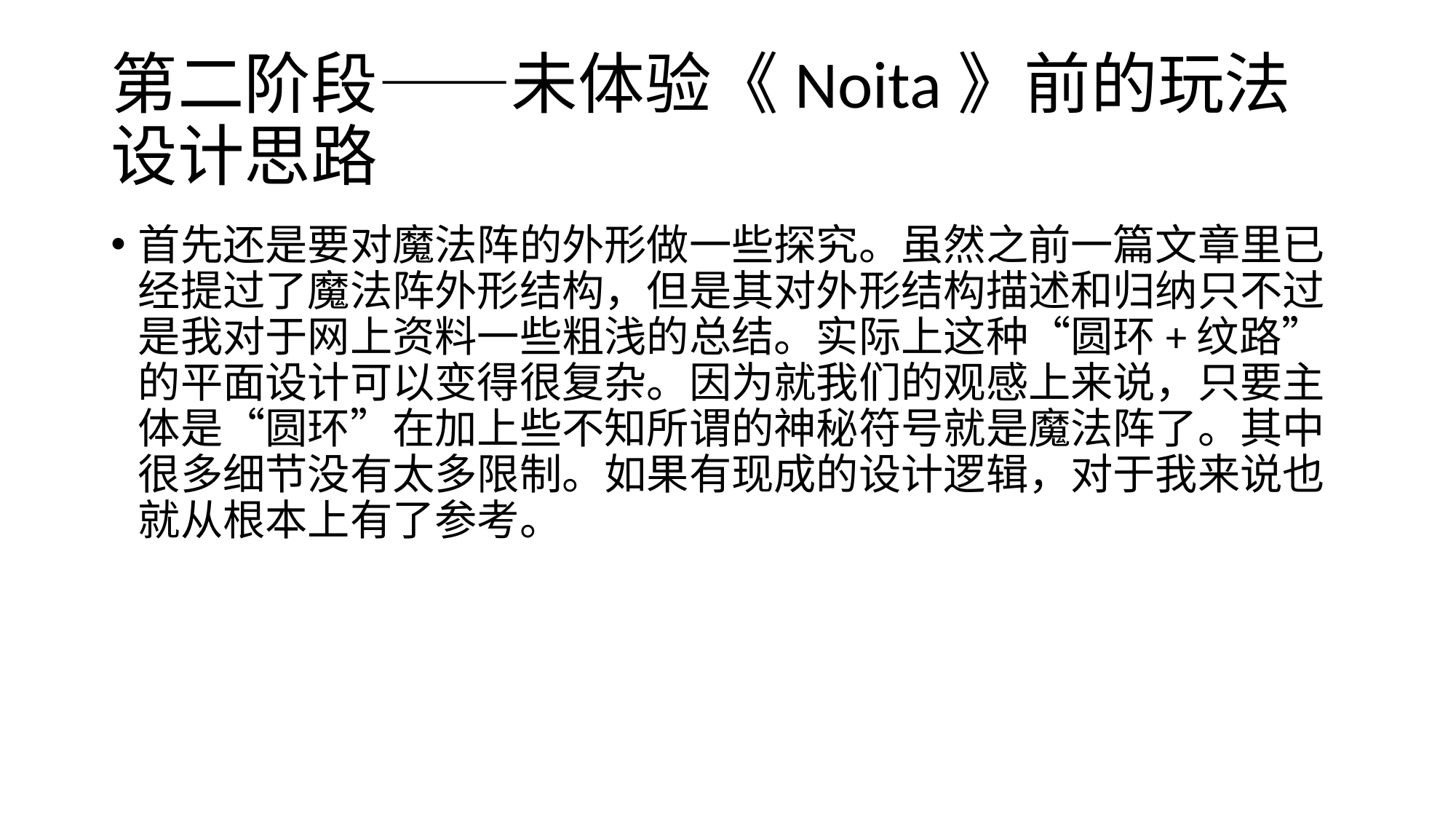

# 第二阶段——未体验《Noita》前的玩法设计思路
首先还是要对魔法阵的外形做一些探究。虽然之前一篇文章里已经提过了魔法阵外形结构，但是其对外形结构描述和归纳只不过是我对于网上资料一些粗浅的总结。实际上这种“圆环+纹路”的平面设计可以变得很复杂。因为就我们的观感上来说，只要主体是“圆环”在加上些不知所谓的神秘符号就是魔法阵了。其中很多细节没有太多限制。如果有现成的设计逻辑，对于我来说也就从根本上有了参考。